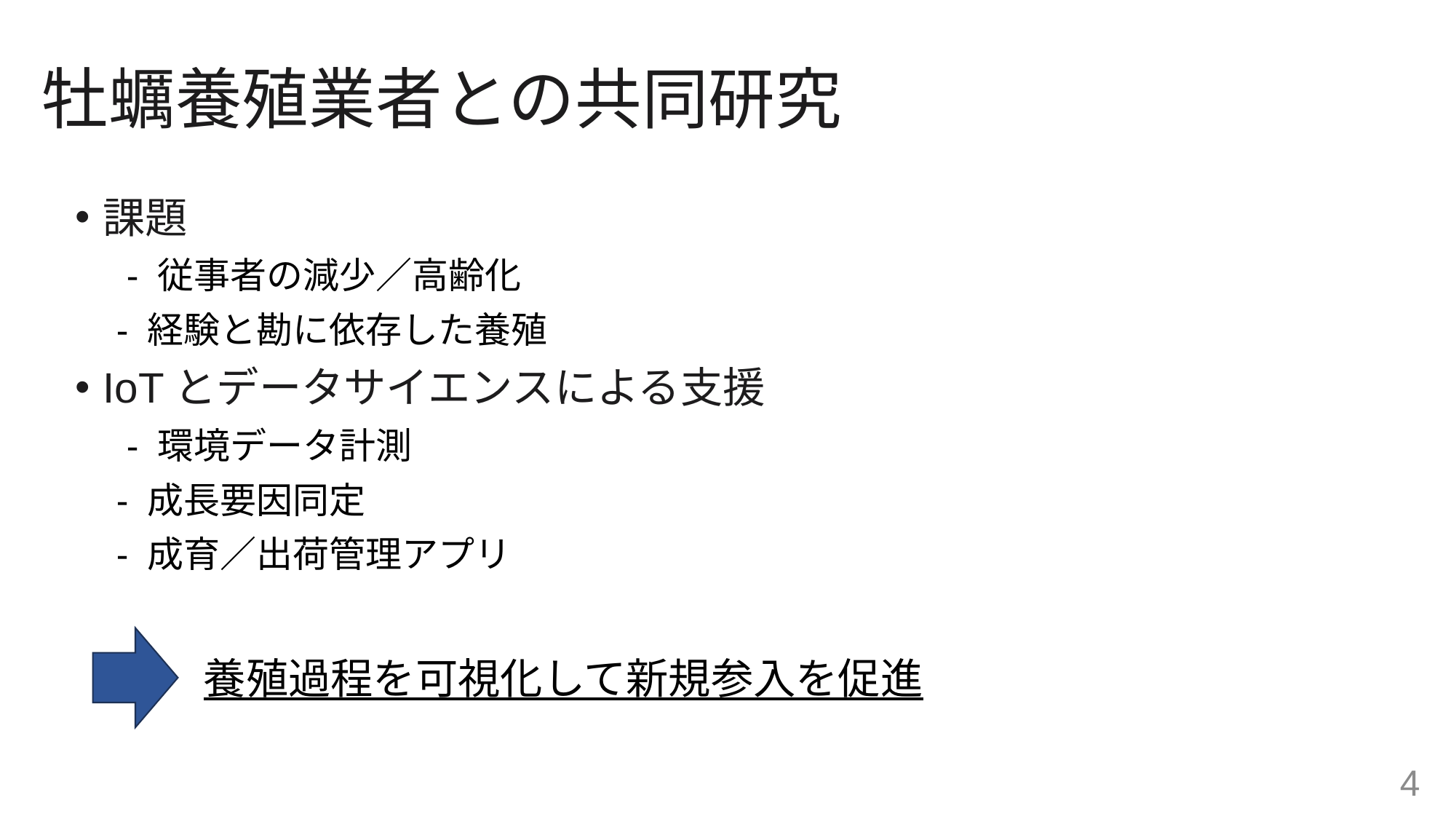

# 牡蠣養殖業者との共同研究
課題
     - 従事者の減少／高齢化
    - 経験と勘に依存した養殖
IoTとデータサイエンスによる支援
     - 環境データ計測
    - 成長要因同定
    - 成育／出荷管理アプリ

養殖過程を可視化して新規参入を促進
4